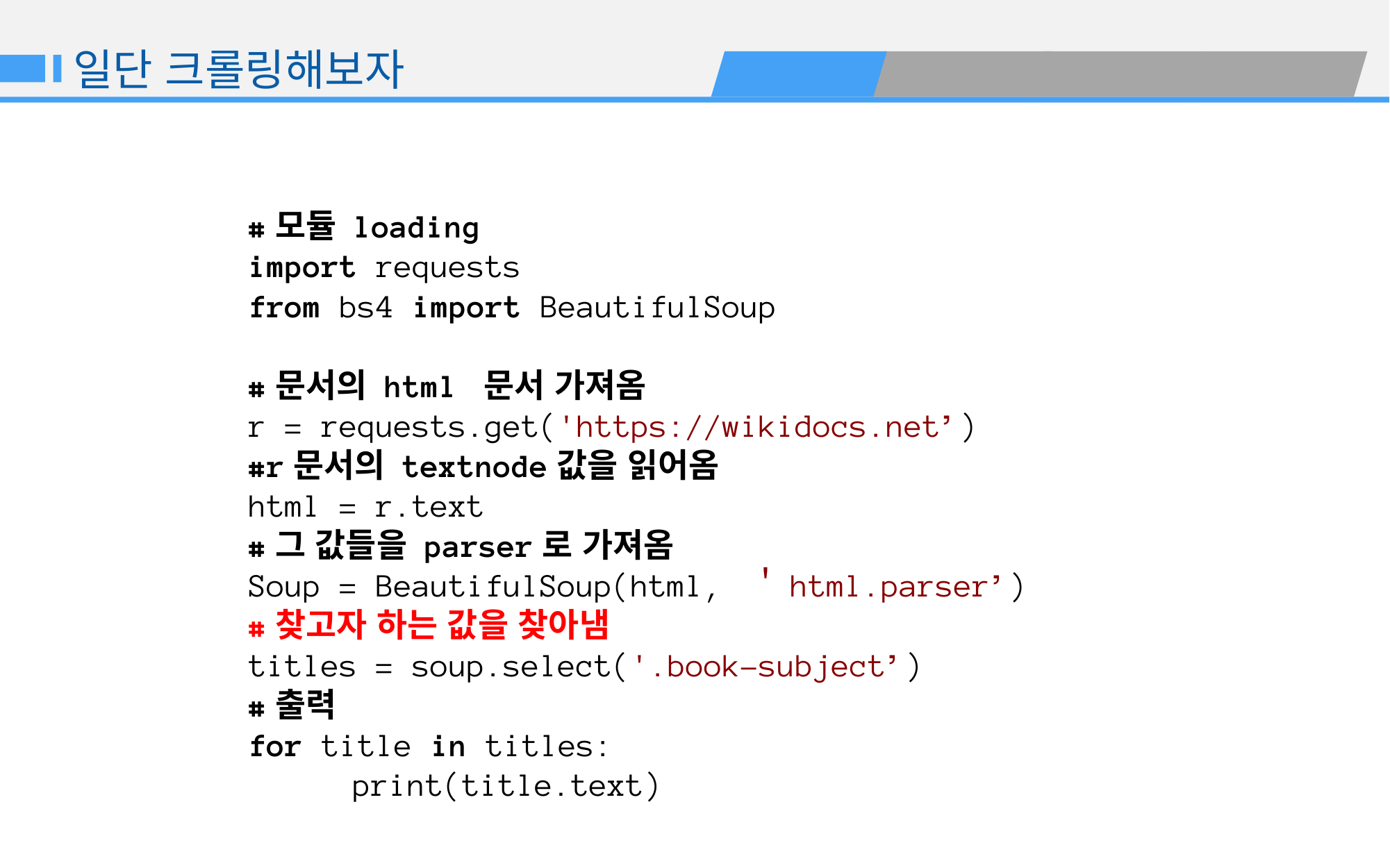

일단 크롤링해보자

#모듈 loading
import requests
from bs4 import BeautifulSoup

#문서의 html 문서 가져옴
r = requests.get('https://wikidocs.net’)
#r문서의 textnode값을 읽어옴
html = r.text
#그 값들을 parser로 가져옴
Soup = BeautifulSoup(html, ＇html.parser’)
#찾고자 하는 값을 찾아냄
titles = soup.select('.book-subject’)
#출력
for title in titles:
	print(title.text)